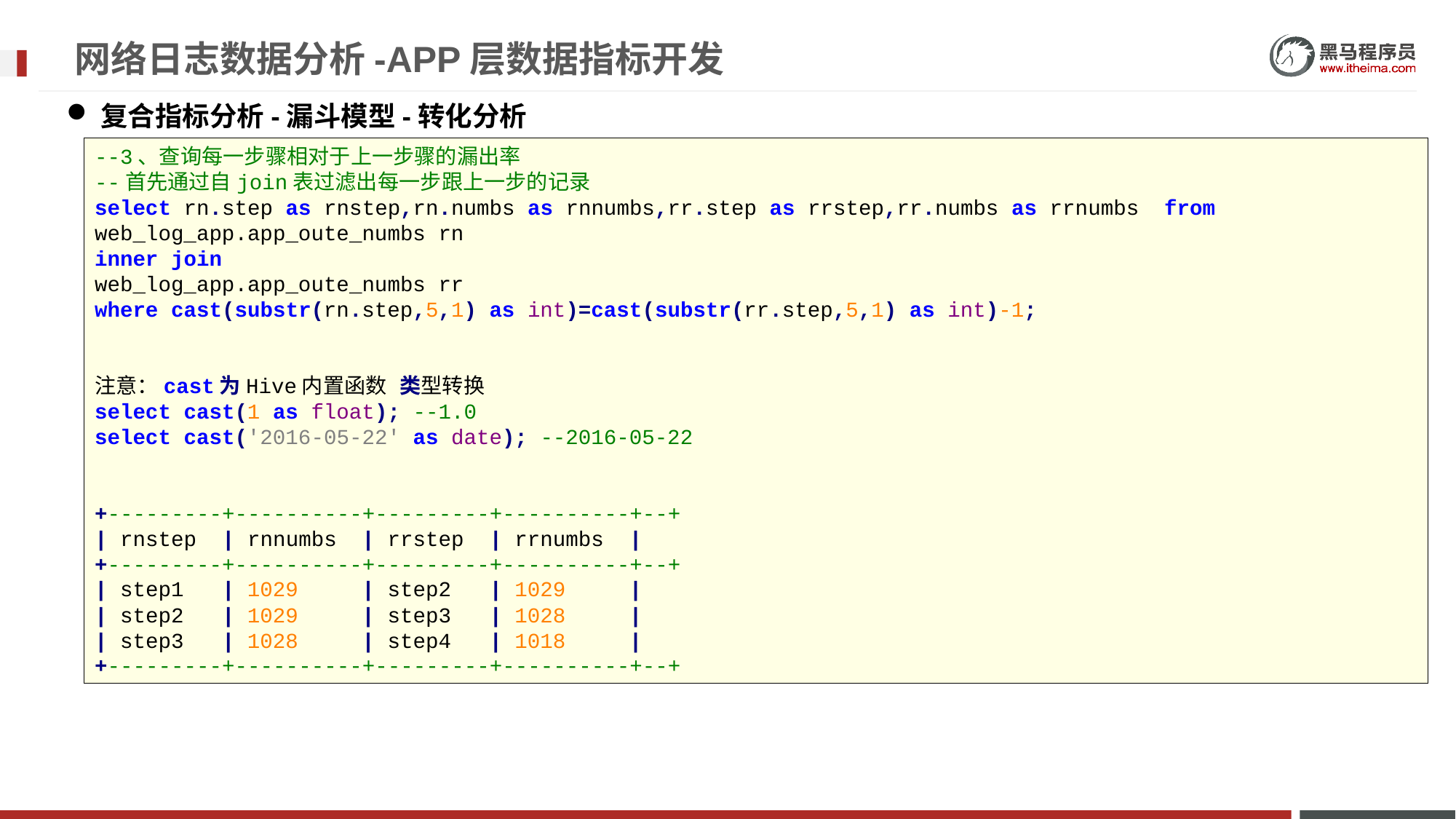

# 网络日志数据分析-APP层数据指标开发
复合指标分析-漏斗模型-转化分析
--3、查询每一步骤相对于上一步骤的漏出率
--首先通过自join表过滤出每一步跟上一步的记录
select rn.step as rnstep,rn.numbs as rnnumbs,rr.step as rrstep,rr.numbs as rrnumbs  from web_log_app.app_oute_numbs rn
inner join
web_log_app.app_oute_numbs rr
where cast(substr(rn.step,5,1) as int)=cast(substr(rr.step,5,1) as int)-1;

注意：cast为Hive内置函数 类型转换
select cast(1 as float); --1.0
select cast('2016-05-22' as date); --2016-05-22

+---------+----------+---------+----------+--+
| rnstep  | rnnumbs  | rrstep  | rrnumbs  |
+---------+----------+---------+----------+--+
| step1   | 1029     | step2   | 1029     |
| step2   | 1029     | step3   | 1028     |
| step3   | 1028     | step4   | 1018     |
+---------+----------+---------+----------+--+